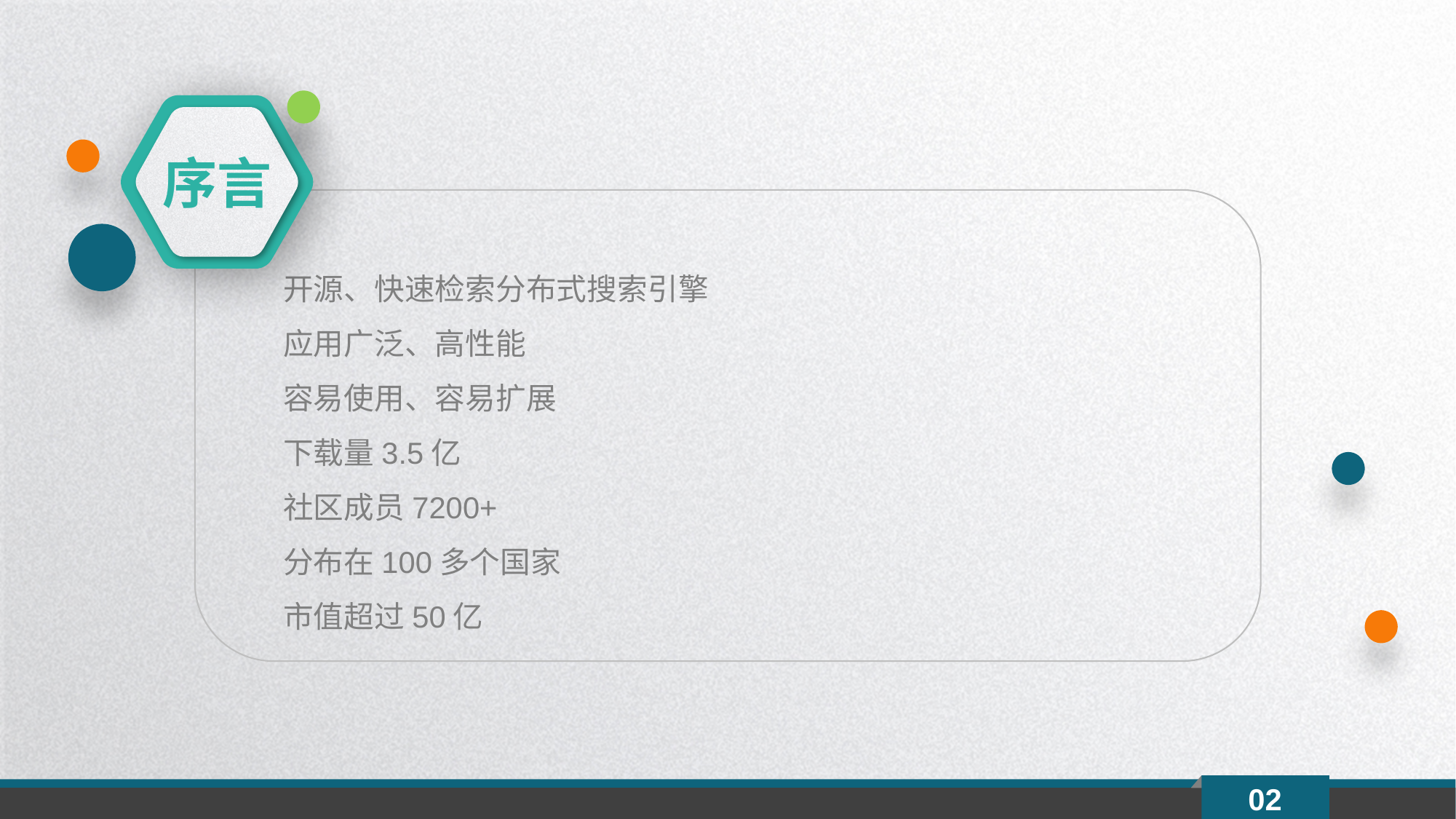

序言

开源、快速检索分布式搜索引擎
应用广泛、高性能
容易使用、容易扩展
下载量3.5亿
社区成员7200+
分布在100多个国家
市值超过50亿

02

延时符